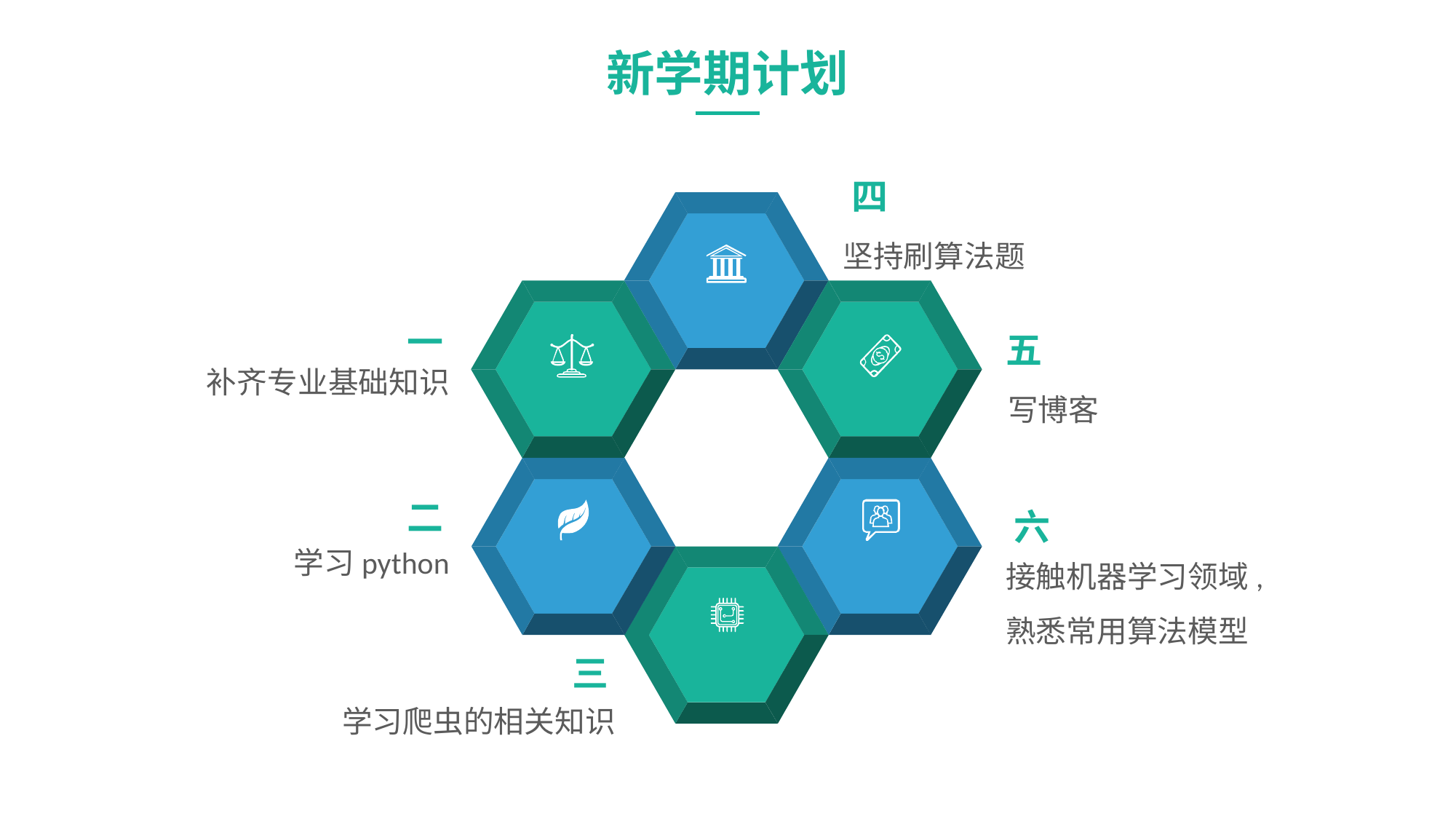

# 新学期计划
四

坚持刷算法题

一
五

补齐专业基础知识
写博客

二
六

学习python
接触机器学习领域,熟悉常用算法模型

三
学习爬虫的相关知识